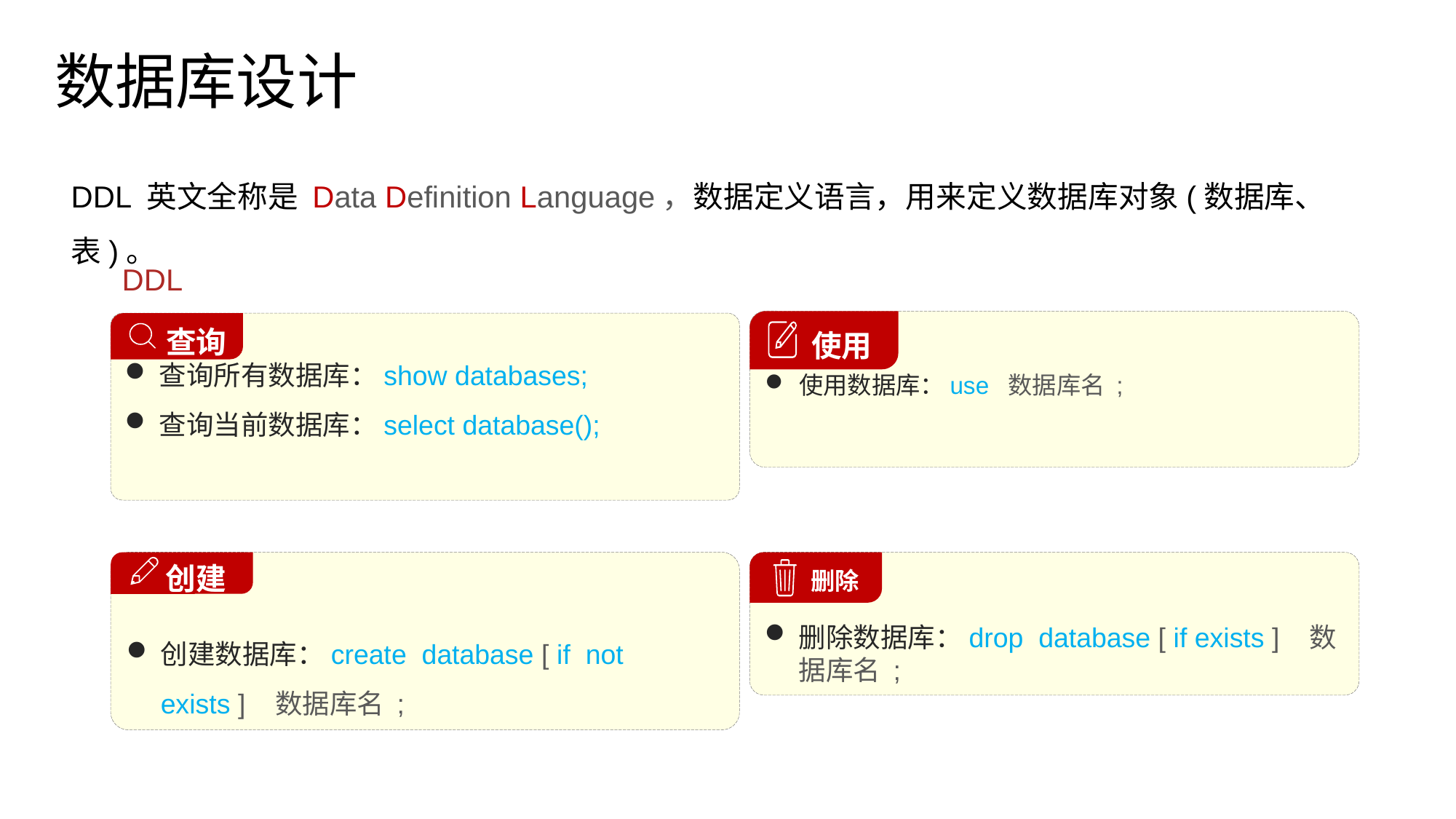

数据库设计
DDL 英文全称是 Data Definition Language，数据定义语言，用来定义数据库对象(数据库、表)。
DDL

使用数据库：use  数据库名 ;

       使用

      查询

查询所有数据库：show databases;
查询当前数据库：select database();

创建数据库：create  database [ if  not  exists ]   数据库名 ;
      创建

删除数据库：drop  database [ if exists ]   数据库名 ;
       删除